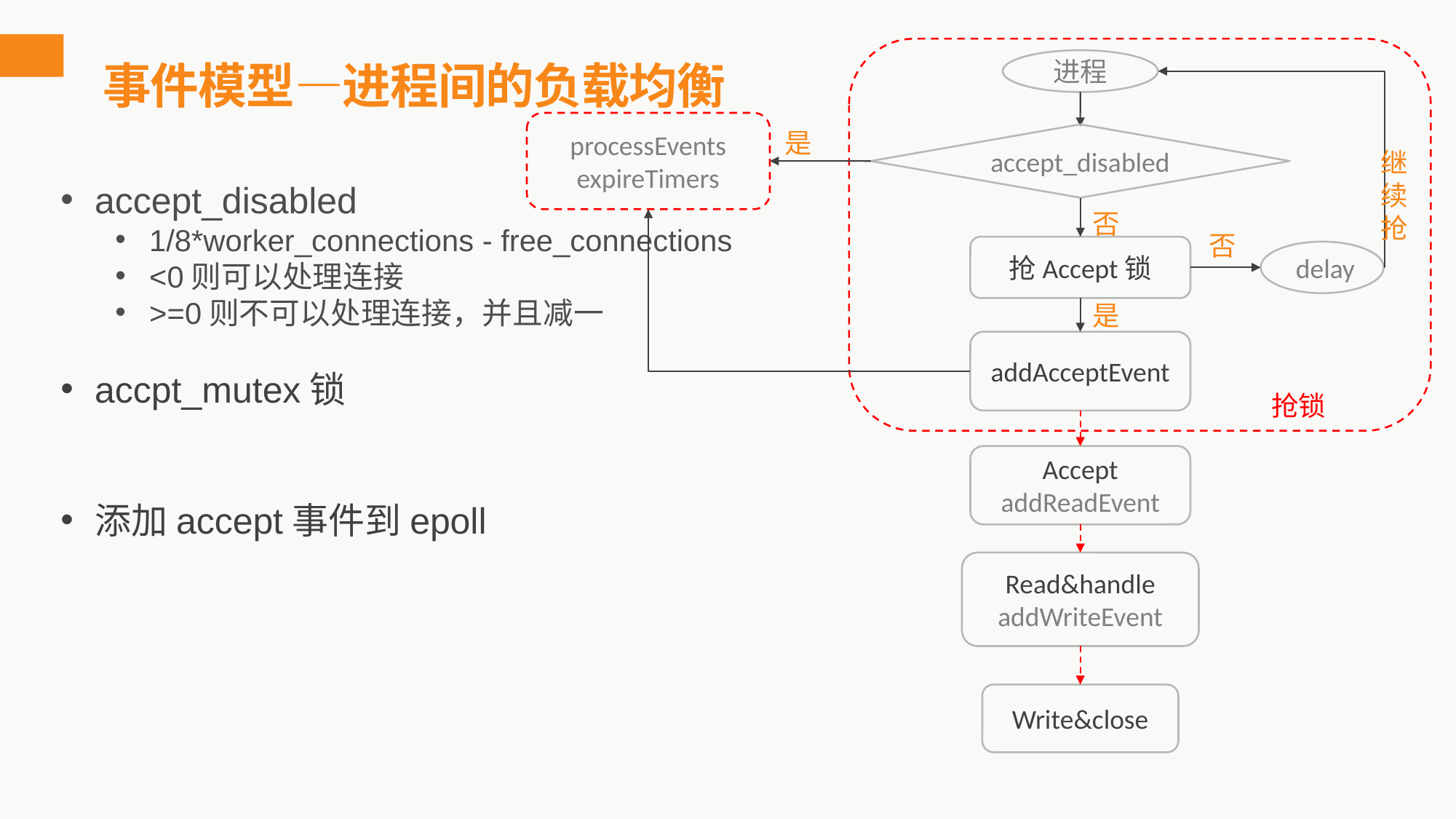

# 事件模型—进程间的负载均衡
进程
processEvents
expireTimers
是
accept_disabled
继续
抢
accept_disabled
1/8*worker_connections - free_connections
<0则可以处理连接
>=0则不可以处理连接，并且减一

accpt_mutex锁

添加accept事件到epoll

否
否
抢Accept锁
delay
是
addAcceptEvent
抢锁
Accept
addReadEvent
Read&handle
addWriteEvent
Write&close